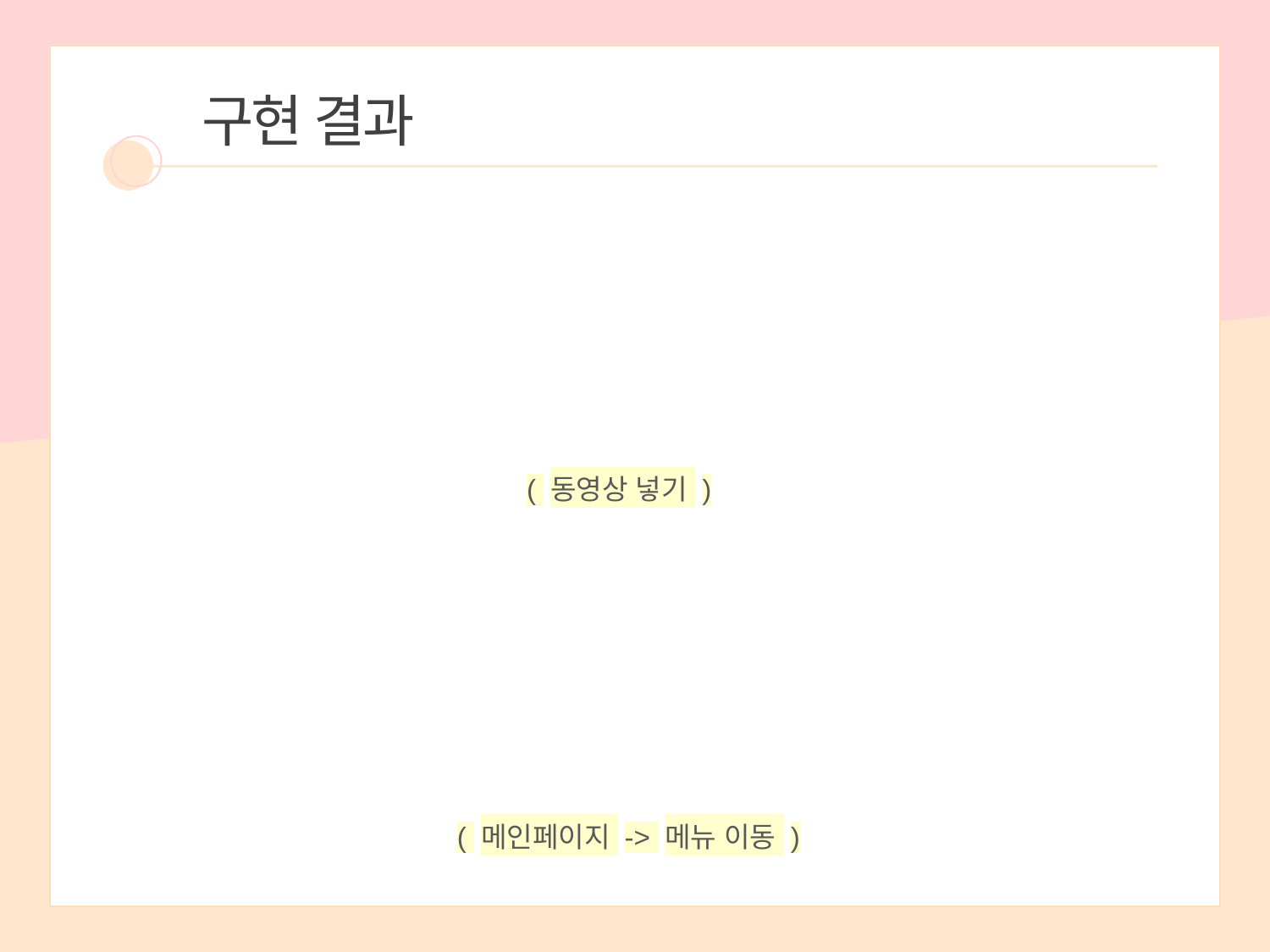

구현 결과
( 동영상 넣기 )
( 메인페이지 -> 메뉴 이동 )